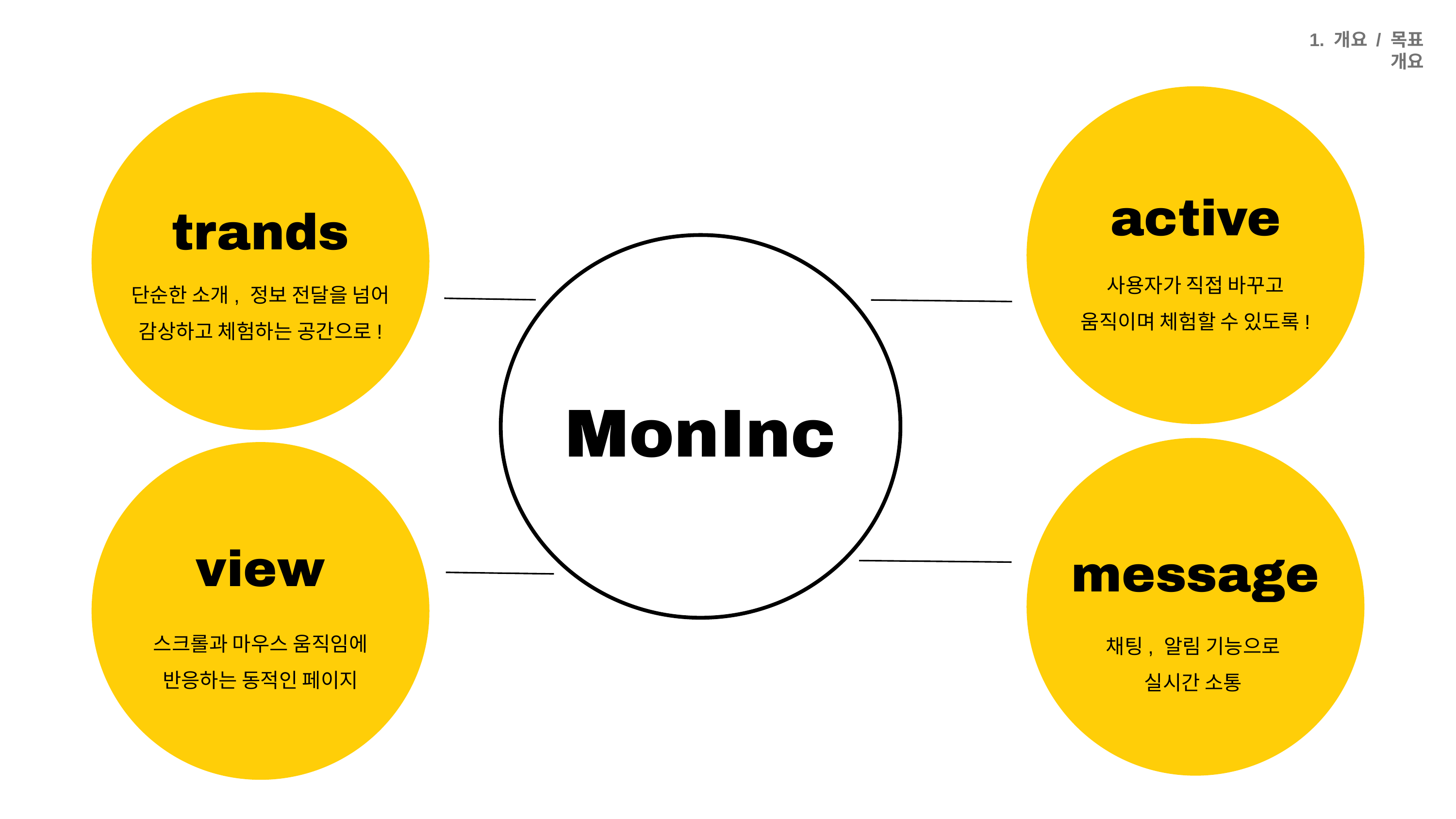

1. 개요 / 목표
개요

active
trands

사용자가 직접 바꾸고
움직이며 체험할 수 있도록!
단순한 소개, 정보 전달을 넘어
감상하고 체험하는 공간으로!
MonInc

view
message
스크롤과 마우스 움직임에
반응하는 동적인 페이지
채팅, 알림 기능으로
실시간 소통